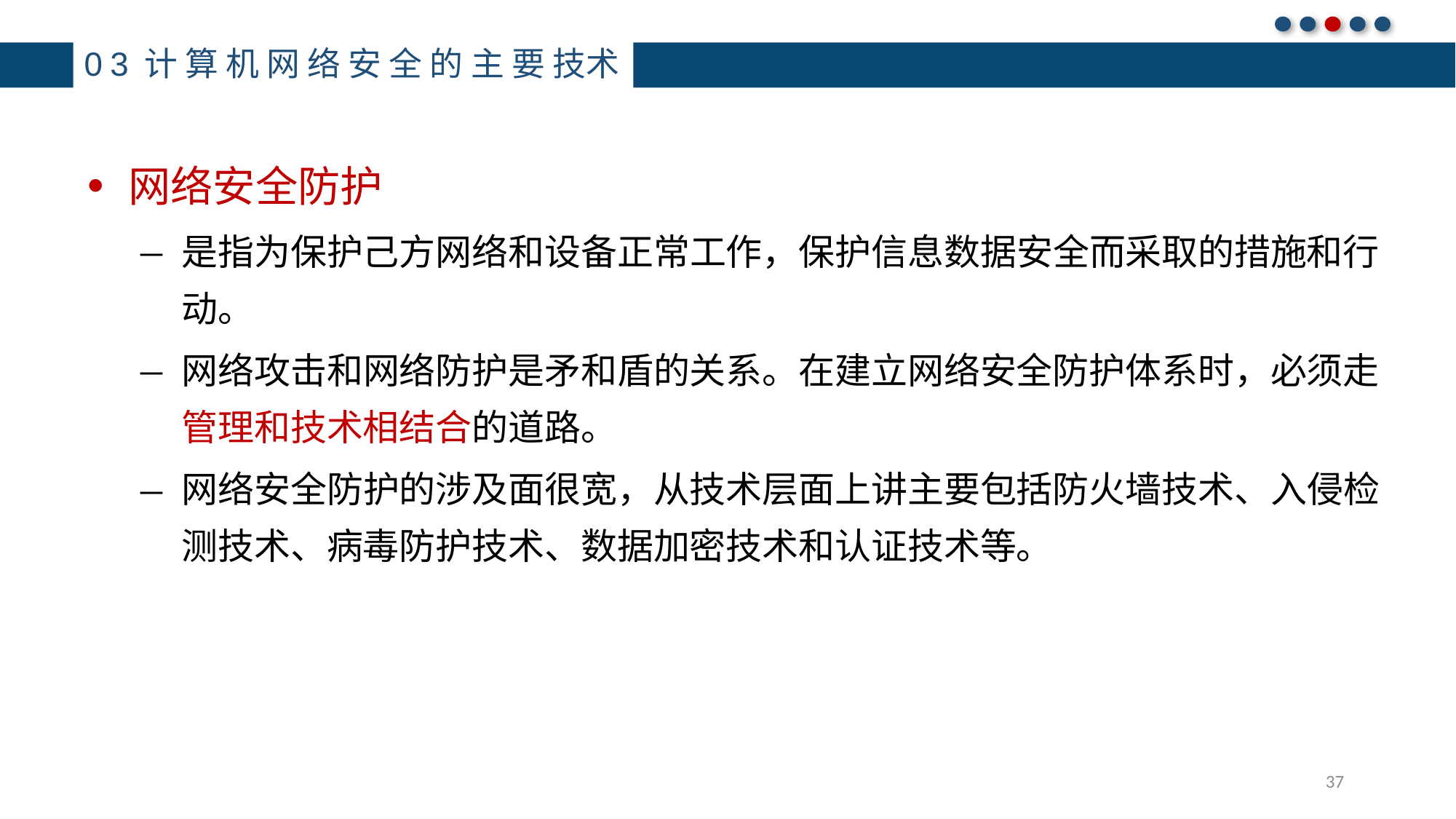

# 03计算机网络安全的主要技术
网络安全防护
是指为保护己方网络和设备正常工作，保护信息数据安全而采取的措施和行动。
网络攻击和网络防护是矛和盾的关系。在建立网络安全防护体系时，必须走管理和技术相结合的道路。
网络安全防护的涉及面很宽，从技术层面上讲主要包括防火墙技术、入侵检测技术、病毒防护技术、数据加密技术和认证技术等。

37